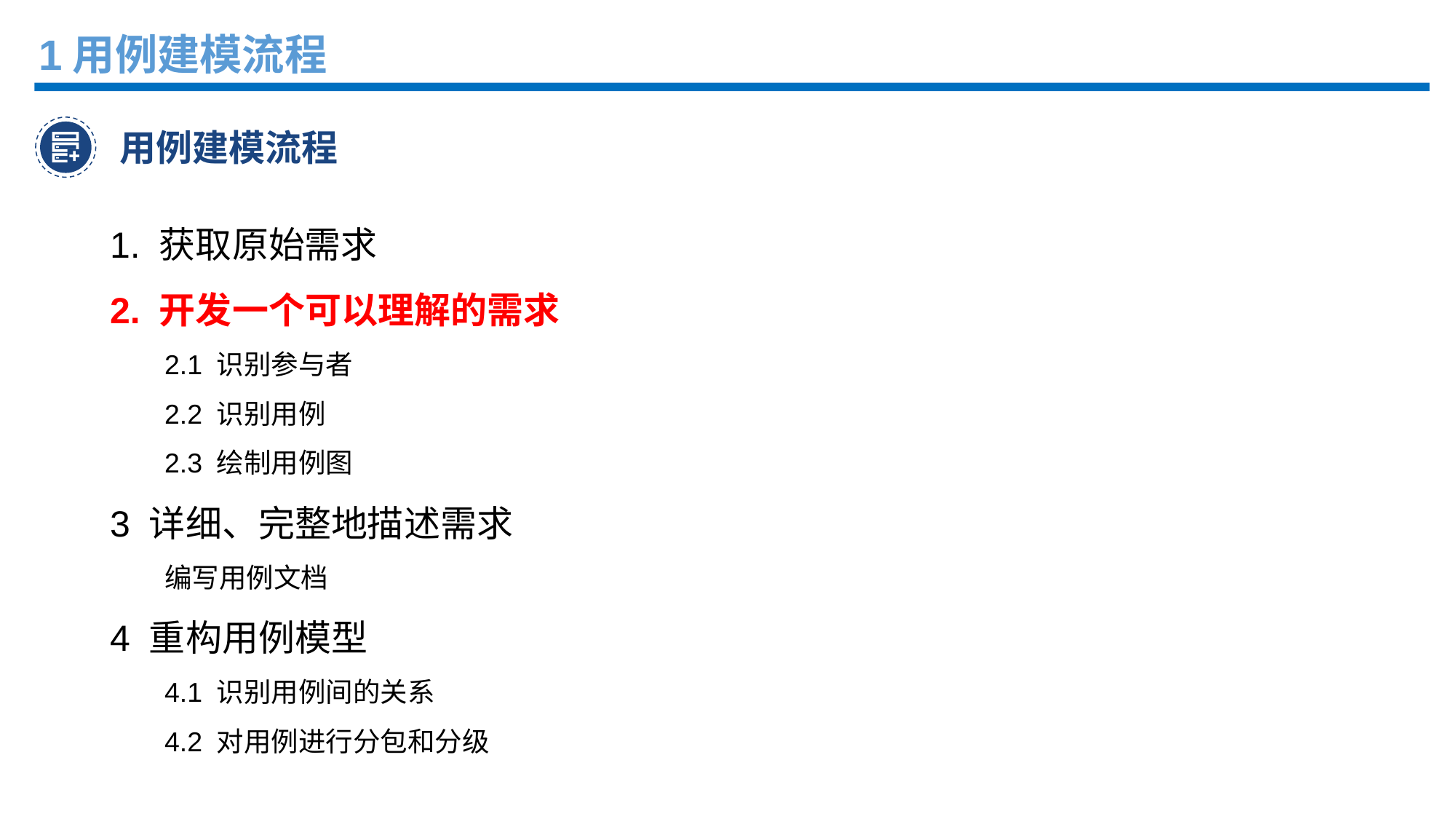

1用例建模流程

用例建模流程

1. 获取原始需求
2. 开发一个可以理解的需求
2.1 识别参与者
2.2 识别用例
2.3 绘制用例图
3 详细、完整地描述需求
编写用例文档
4 重构用例模型
4.1 识别用例间的关系
4.2 对用例进行分包和分级